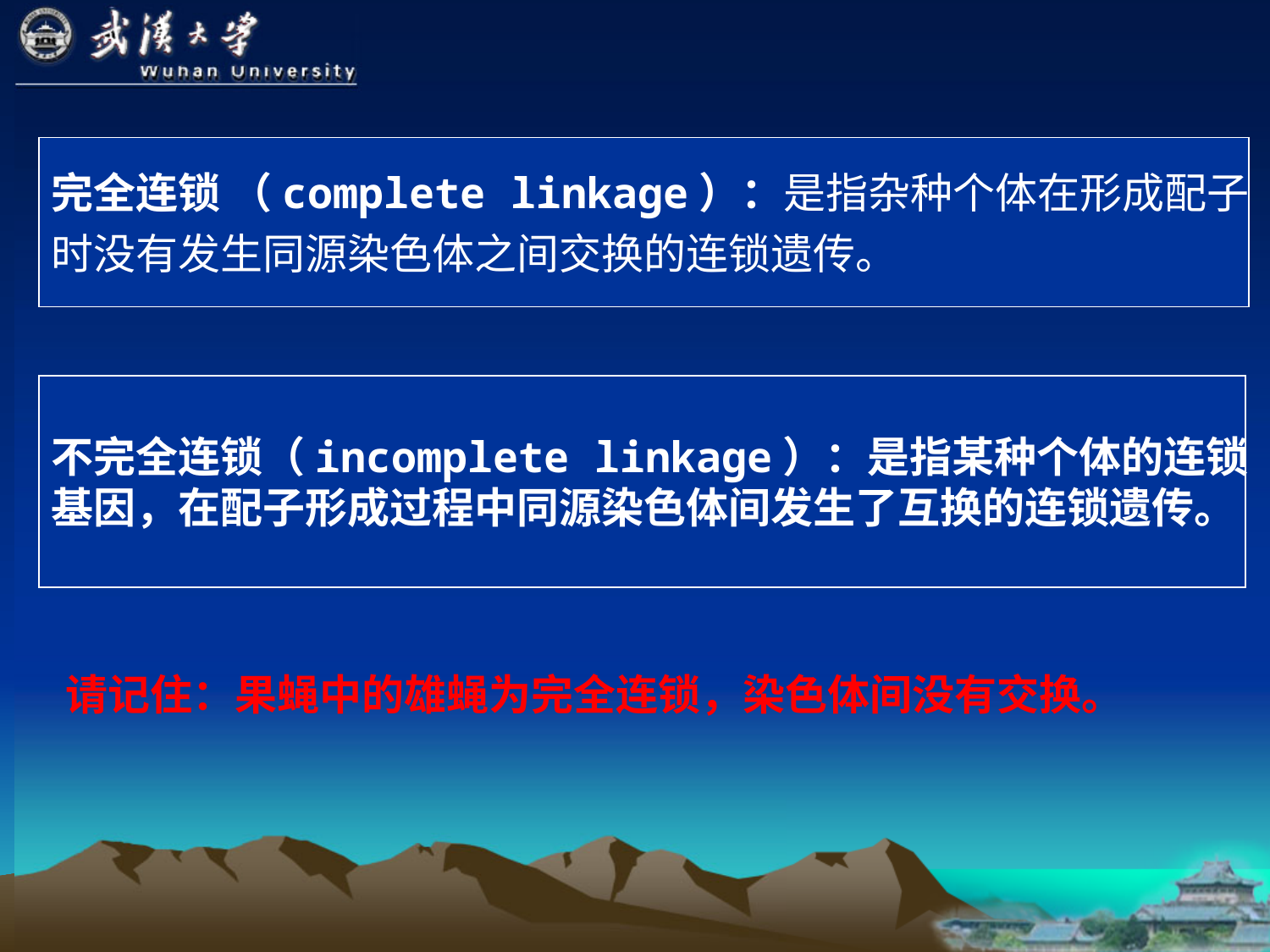

完全连锁 （complete linkage）：是指杂种个体在形成配子
时没有发生同源染色体之间交换的连锁遗传。

不完全连锁（incomplete linkage）：是指某种个体的连锁
基因，在配子形成过程中同源染色体间发生了互换的连锁遗传。
请记住：果蝇中的雄蝇为完全连锁，染色体间没有交换。